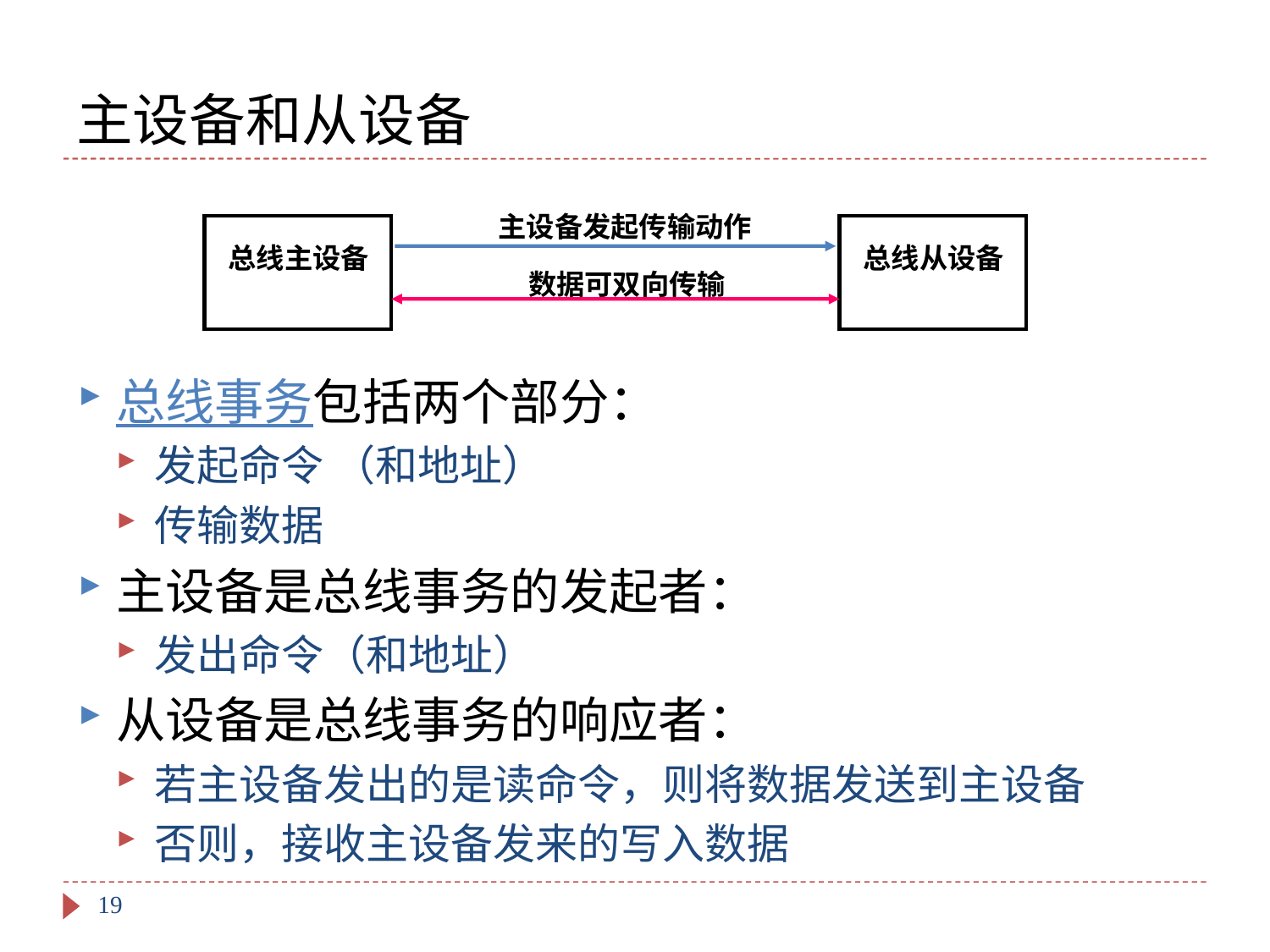

# 主设备和从设备
主设备发起传输动作

总线主设备
总线从设备

数据可双向传输

总线事务包括两个部分：
发起命令 （和地址）
传输数据
主设备是总线事务的发起者：
发出命令（和地址）
从设备是总线事务的响应者：
若主设备发出的是读命令，则将数据发送到主设备
否则，接收主设备发来的写入数据
19